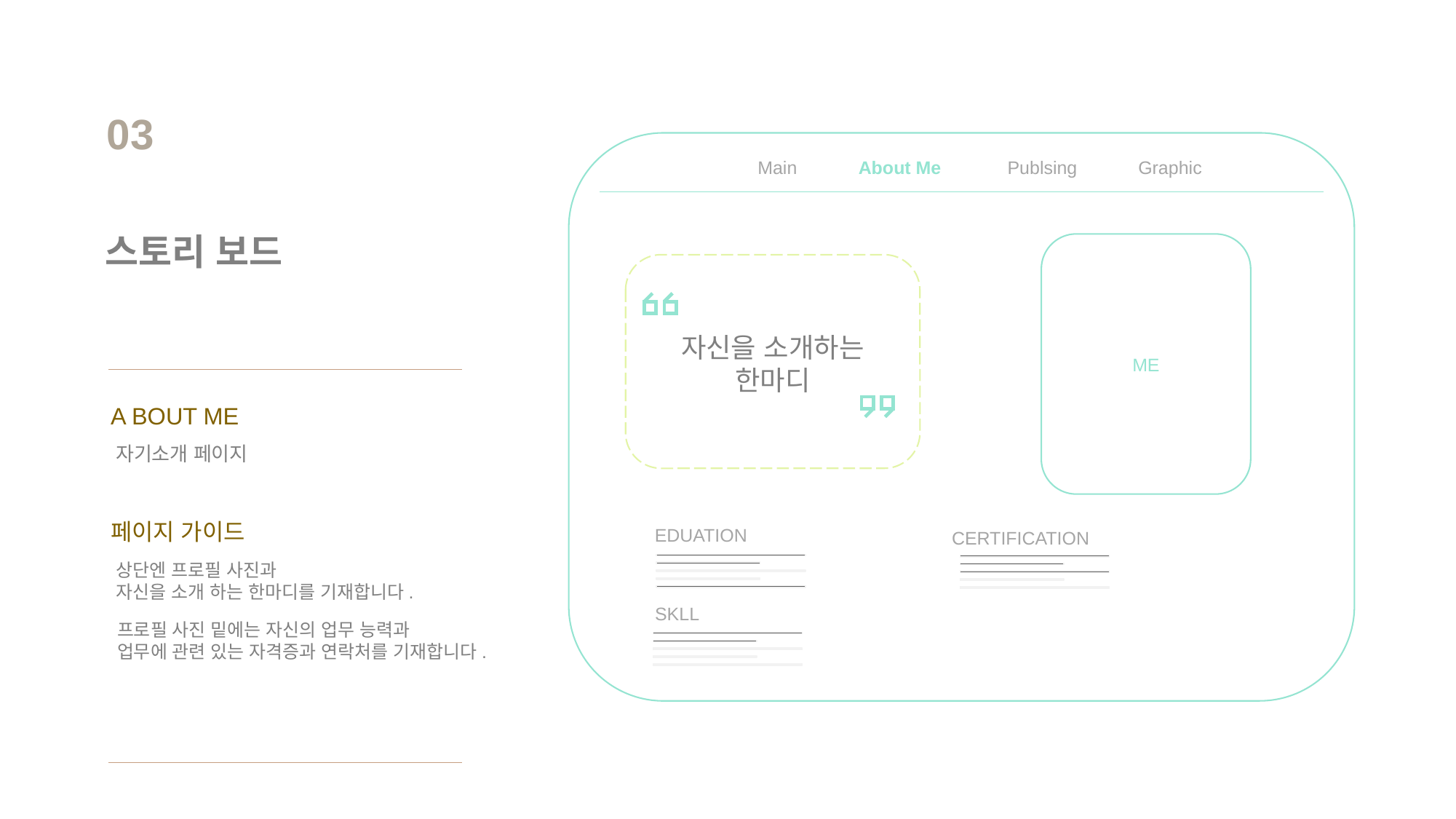

03

Main            About Me             Publsing            Graphic
스토리 보드

자신을 소개하는
한마디
ME
A BOUT ME

자기소개 페이지
페이지 가이드
EDUATION
CERTIFICATION
상단엔 프로필 사진과
자신을 소개 하는 한마디를 기재합니다.

SKLL
프로필 사진 밑에는 자신의 업무 능력과
업무에 관련 있는 자격증과 연락처를 기재합니다.